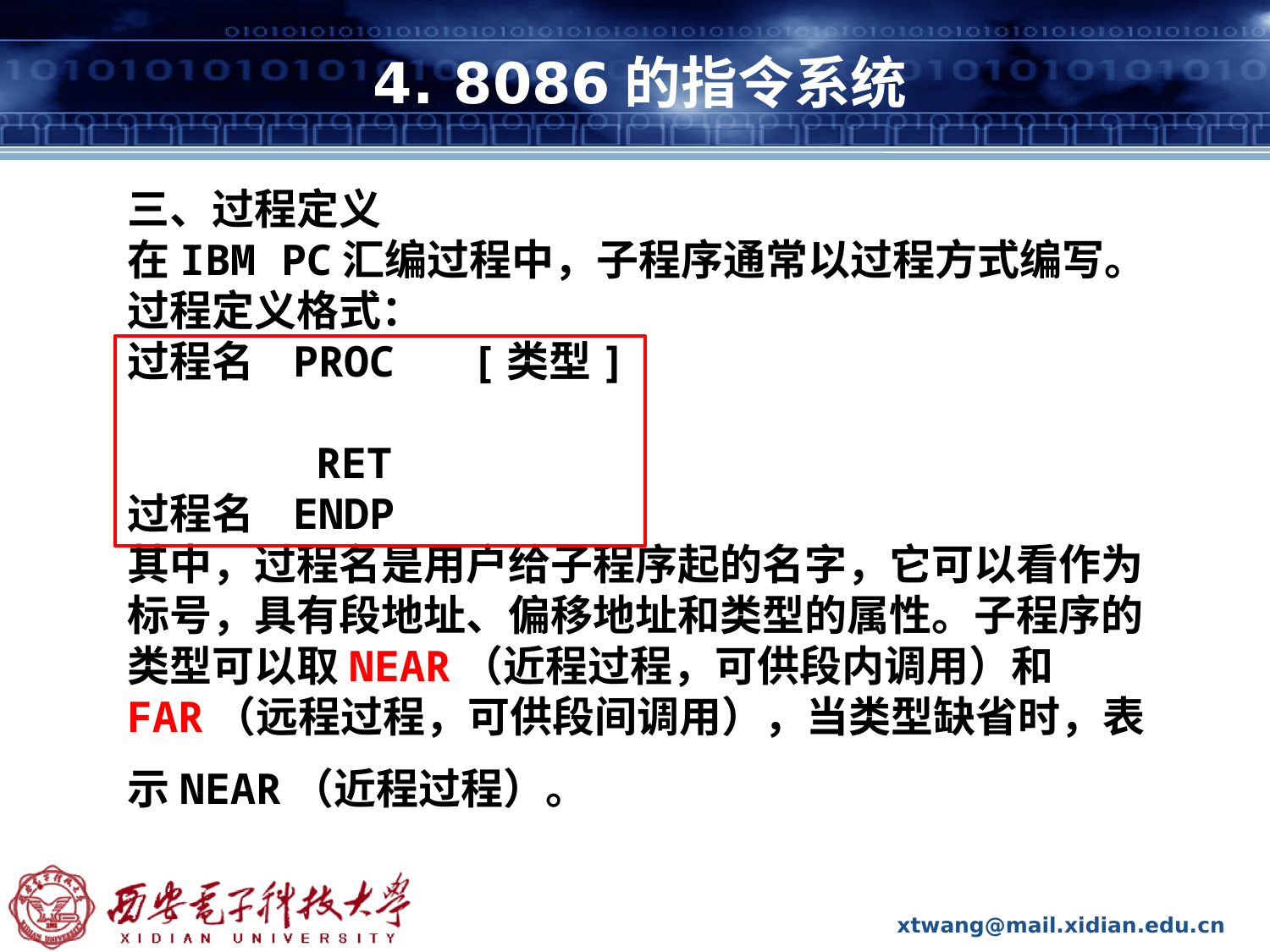

# 4. 8086的指令系统
三、过程定义
在IBM PC汇编过程中，子程序通常以过程方式编写。过程定义格式：
过程名   PROC   [类型]

　　　　 RET
过程名   ENDP
其中，过程名是用户给子程序起的名字，它可以看作为标号，具有段地址、偏移地址和类型的属性。子程序的类型可以取NEAR（近程过程，可供段内调用）和FAR（远程过程，可供段间调用），当类型缺省时，表示NEAR（近程过程）。